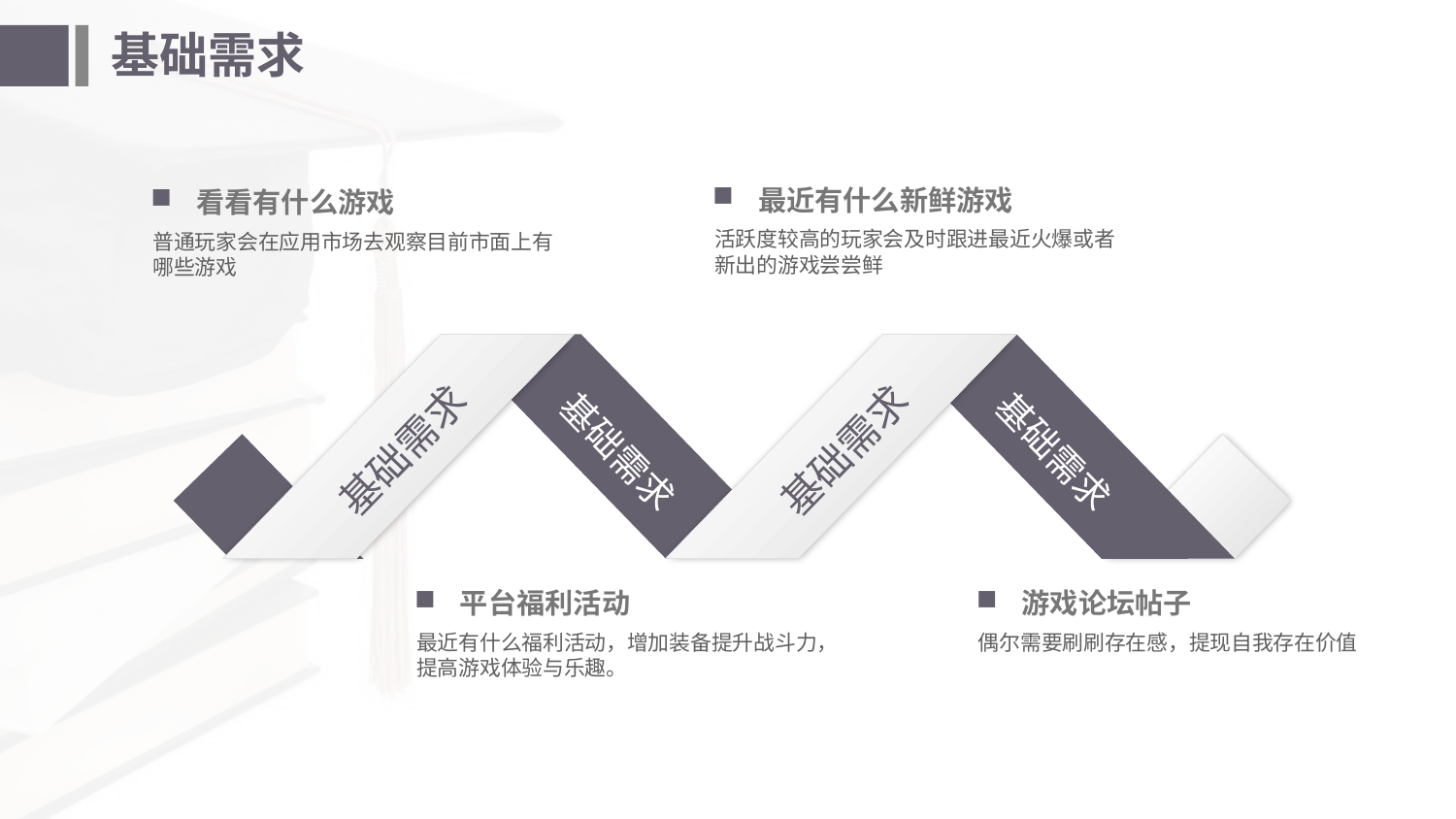

# 基础需求
最近有什么新鲜游戏
看看有什么游戏
活跃度较高的玩家会及时跟进最近火爆或者新出的游戏尝尝鲜
普通玩家会在应用市场去观察目前市面上有哪些游戏

基础需求
基础需求
基础需求
基础需求

平台福利活动
游戏论坛帖子
最近有什么福利活动，增加装备提升战斗力，提高游戏体验与乐趣。
偶尔需要刷刷存在感，提现自我存在价值